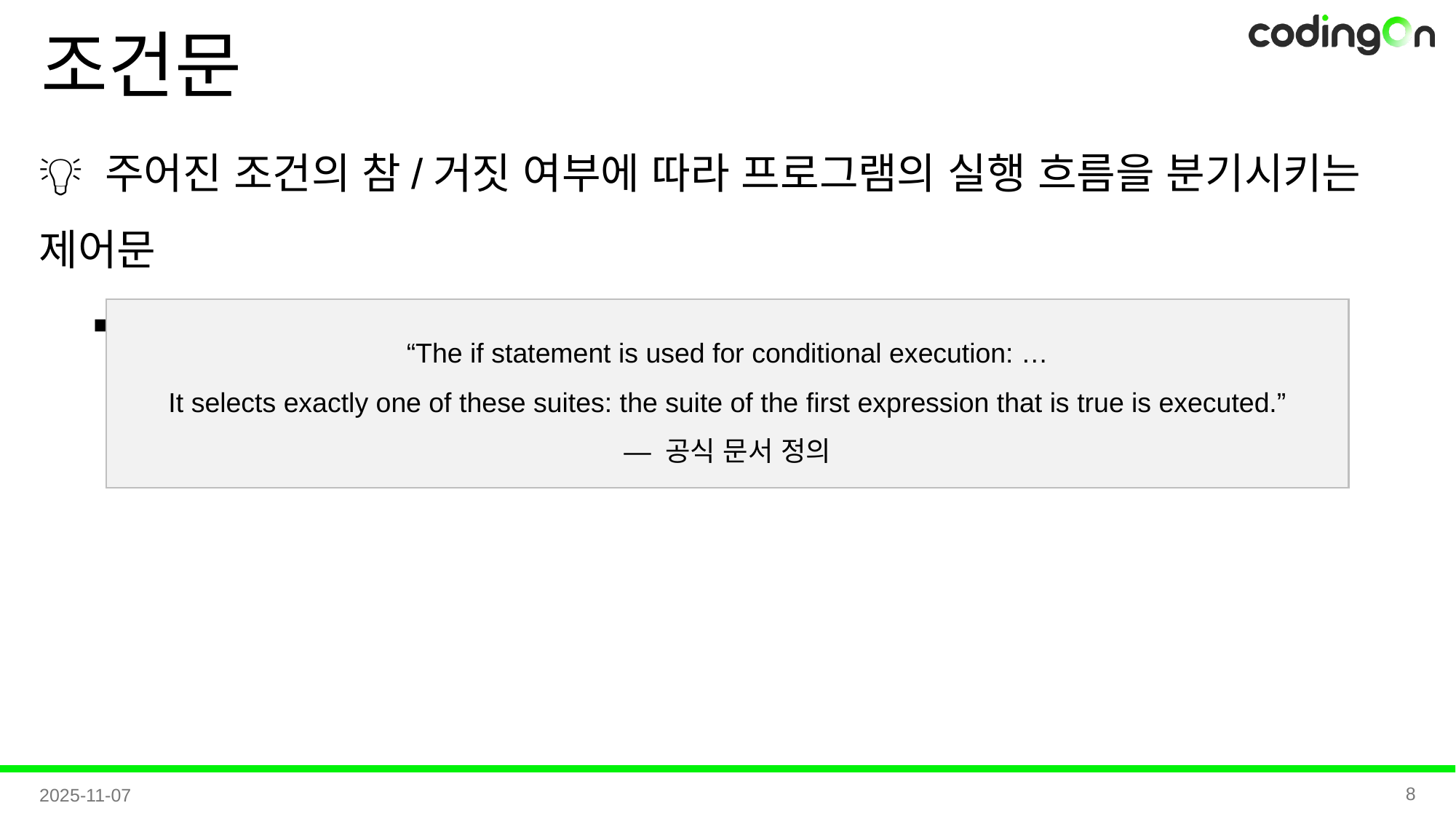

# 조건문
💡 주어진 조건의 참/거짓 여부에 따라 프로그램의 실행 흐름을 분기시키는 제어문
➡️ 상황에 따라 다른 코드가 실행되도록 만드는 핵심 구조
“The if statement is used for conditional execution: …
It selects exactly one of these suites: the suite of the first expression that is true is executed.”
— 공식 문서 정의
8
2025-11-07